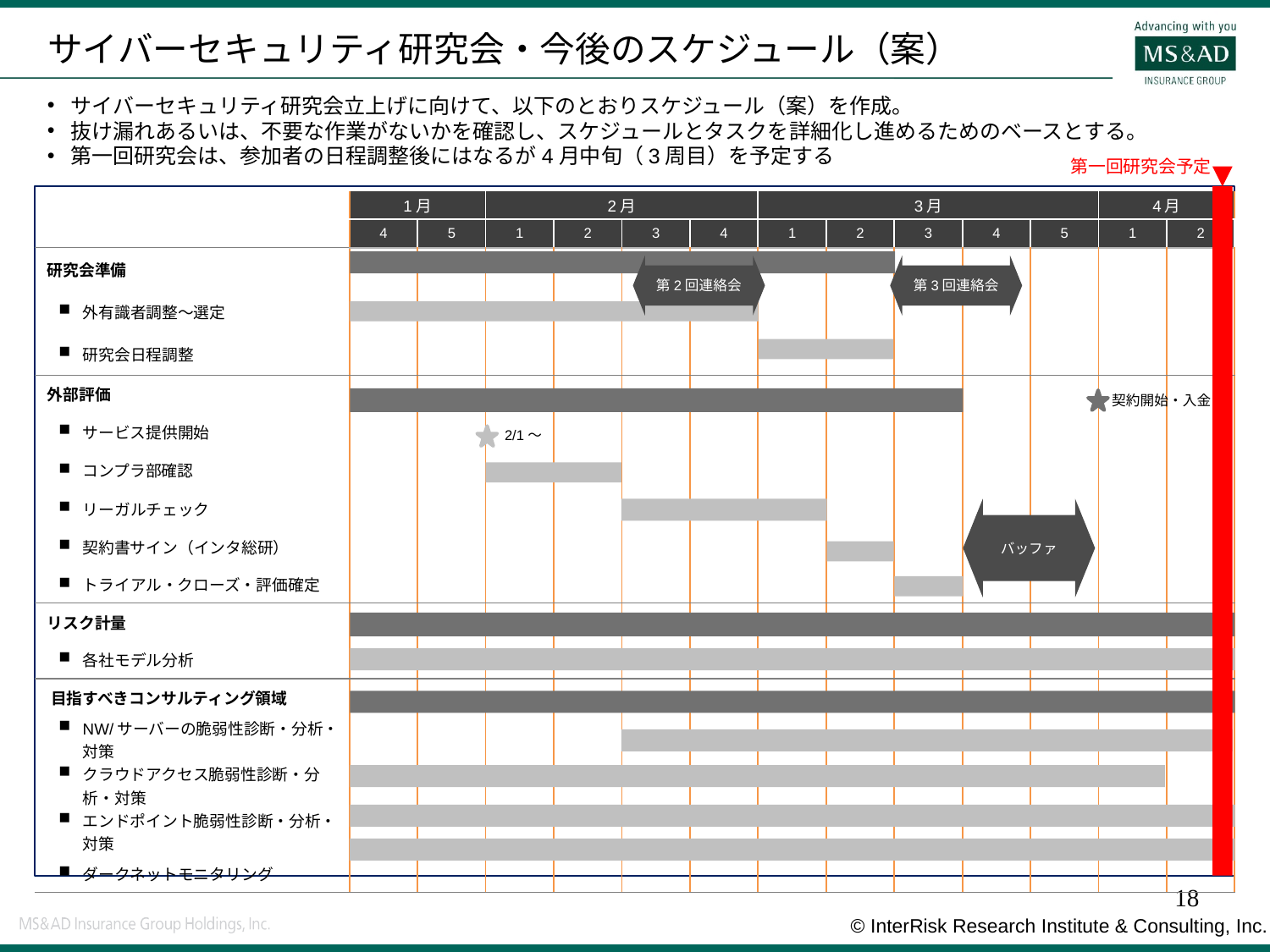

# サイバーセキュリティ研究会・今後のスケジュール（案）
サイバーセキュリティ研究会立上げに向けて、以下のとおりスケジュール（案）を作成。
抜け漏れあるいは、不要な作業がないかを確認し、スケジュールとタスクを詳細化し進めるためのベースとする。
第一回研究会は、参加者の日程調整後にはなるが4月中旬（3周目）を予定する
第一回研究会予定

|  | 1月 |  | 2月 |  |  |  | 3月 |  |  |  |  | 4月 |  |
| --- | --- | --- | --- | --- | --- | --- | --- | --- | --- | --- | --- | --- | --- |
|  | 4 | 5 | 1 | 2 | 3 | 4 | 1 | 2 | 3 | 4 | 5 | 1 | 2 |
| 研究会準備 |  |  |  |  |  |  |  |  |  |  |  |  |  |
| 外有識者調整〜選定 |  |  |  |  |  |  |  |  |  |  |  |  |  |
| 研究会日程調整 |  |  |  |  |  |  |  |  |  |  |  |  |  |
| 外部評価 |  |  |  |  |  |  |  |  |  |  |  |  |  |
| サービス提供開始 |  |  |  |  |  |  |  |  |  |  |  |  |  |
| コンプラ部確認 |  |  |  |  |  |  |  |  |  |  |  |  |  |
| リーガルチェック |  |  |  |  |  |  |  |  |  |  |  |  |  |
| 契約書サイン（インタ総研） |  |  |  |  |  |  |  |  |  |  |  |  |  |
| トライアル・クローズ・評価確定 |  |  |  |  |  |  |  |  |  |  |  |  |  |
| リスク計量 |  |  |  |  |  |  |  |  |  |  |  |  |  |
| 各社モデル分析 |  |  |  |  |  |  |  |  |  |  |  |  |  |
| 目指すべきコンサルティング領域 |  |  |  |  |  |  |  |  |  |  |  |  |  |
| NW/サーバーの脆弱性診断・分析・対策 |  |  |  |  |  |  |  |  |  |  |  |  |  |
| クラウドアクセス脆弱性診断・分析・対策 |  |  |  |  |  |  |  |  |  |  |  |  |  |
| エンドポイント脆弱性診断・分析・対策 |  |  |  |  |  |  |  |  |  |  |  |  |  |
| ダークネットモニタリング |  |  |  |  |  |  |  |  |  |  |  |  |  |

第2回連絡会
第3回連絡会

契約開始・入金

2/1〜

バッファ

18